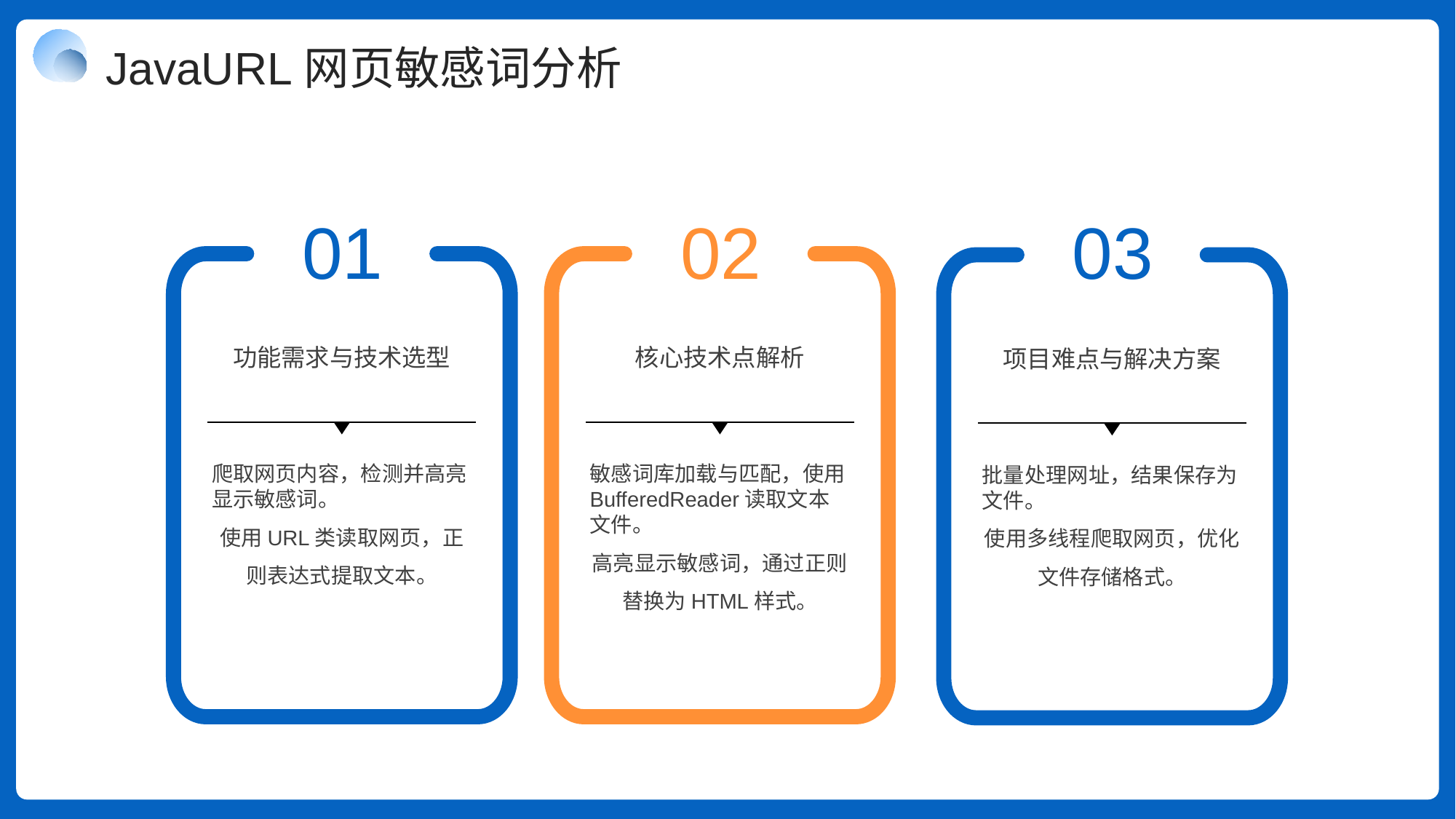

JavaURL网页敏感词分析

01
02
03

功能需求与技术选型
核心技术点解析
项目难点与解决方案

爬取网页内容，检测并高亮显示敏感词。
使用URL类读取网页，正则表达式提取文本。
敏感词库加载与匹配，使用BufferedReader读取文本文件。
高亮显示敏感词，通过正则替换为HTML样式。
批量处理网址，结果保存为文件。
使用多线程爬取网页，优化文件存储格式。